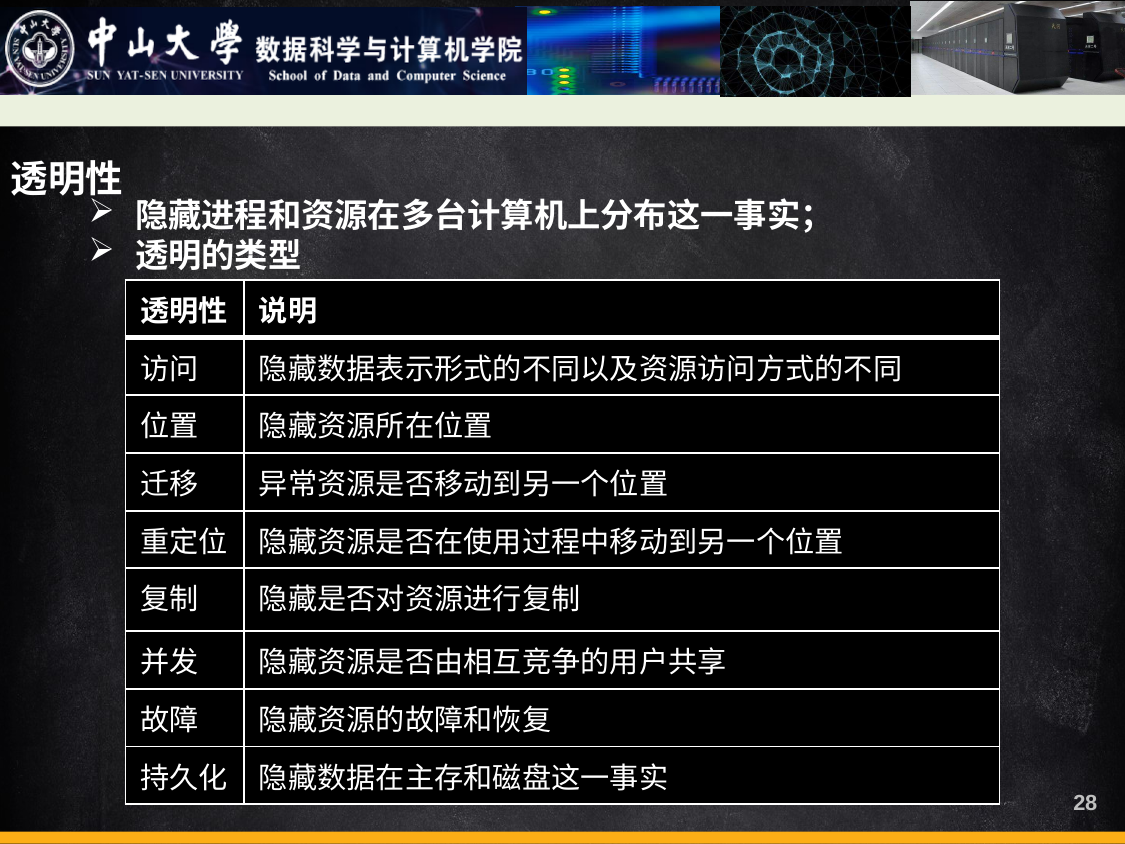

透明性
隐藏进程和资源在多台计算机上分布这一事实；
透明的类型
| 透明性 | 说明 |
| --- | --- |
| 访问 | 隐藏数据表示形式的不同以及资源访问方式的不同 |
| 位置 | 隐藏资源所在位置 |
| 迁移 | 异常资源是否移动到另一个位置 |
| 重定位 | 隐藏资源是否在使用过程中移动到另一个位置 |
| 复制 | 隐藏是否对资源进行复制 |
| 并发 | 隐藏资源是否由相互竞争的用户共享 |
| 故障 | 隐藏资源的故障和恢复 |
| 持久化 | 隐藏数据在主存和磁盘这一事实 |